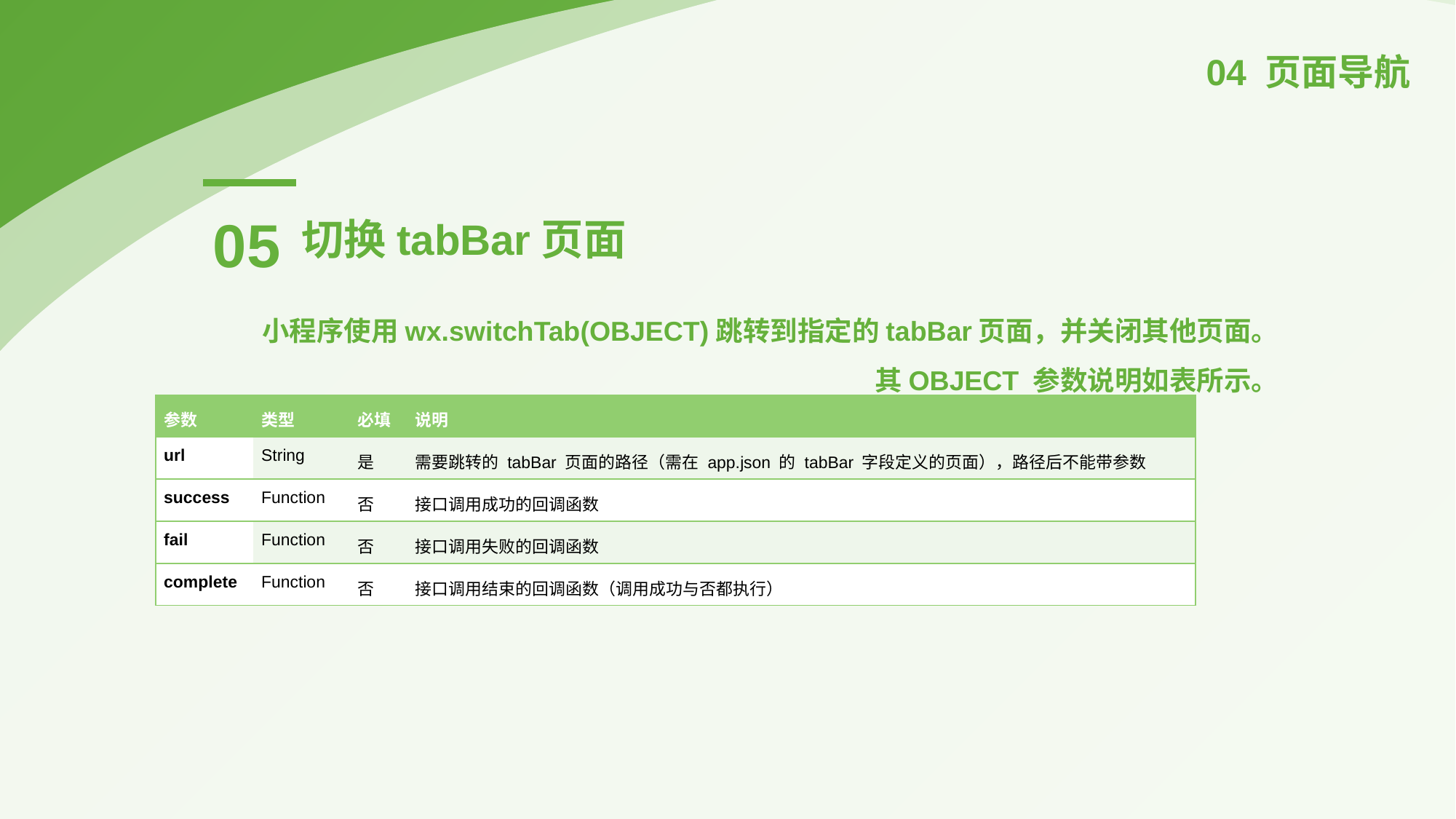

04 页面导航
05

切换tabBar页面
小程序使用wx.switchTab(OBJECT)跳转到指定的tabBar页面，并关闭其他页面。
其OBJECT 参数说明如表所示。
| 参数 | 类型 | 必填 | 说明 |
| --- | --- | --- | --- |
| url | String | 是 | 需要跳转的 tabBar 页面的路径（需在 app.json 的 tabBar 字段定义的页面），路径后不能带参数 |
| success | Function | 否 | 接口调用成功的回调函数 |
| fail | Function | 否 | 接口调用失败的回调函数 |
| complete | Function | 否 | 接口调用结束的回调函数（调用成功与否都执行） |